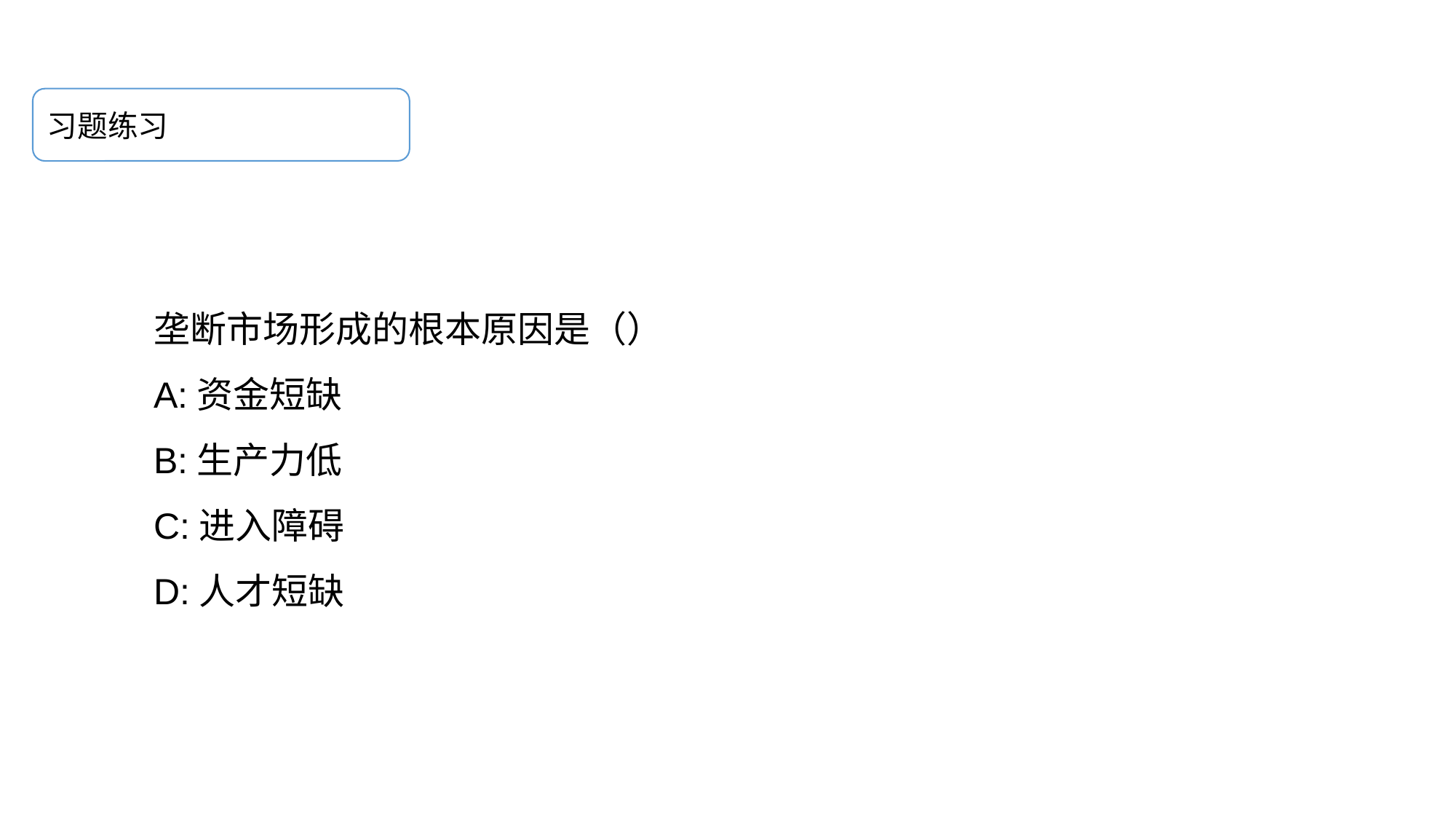

习题练习
垄断市场形成的根本原因是（）
A:资金短缺
B:生产力低
C:进入障碍
D:人才短缺